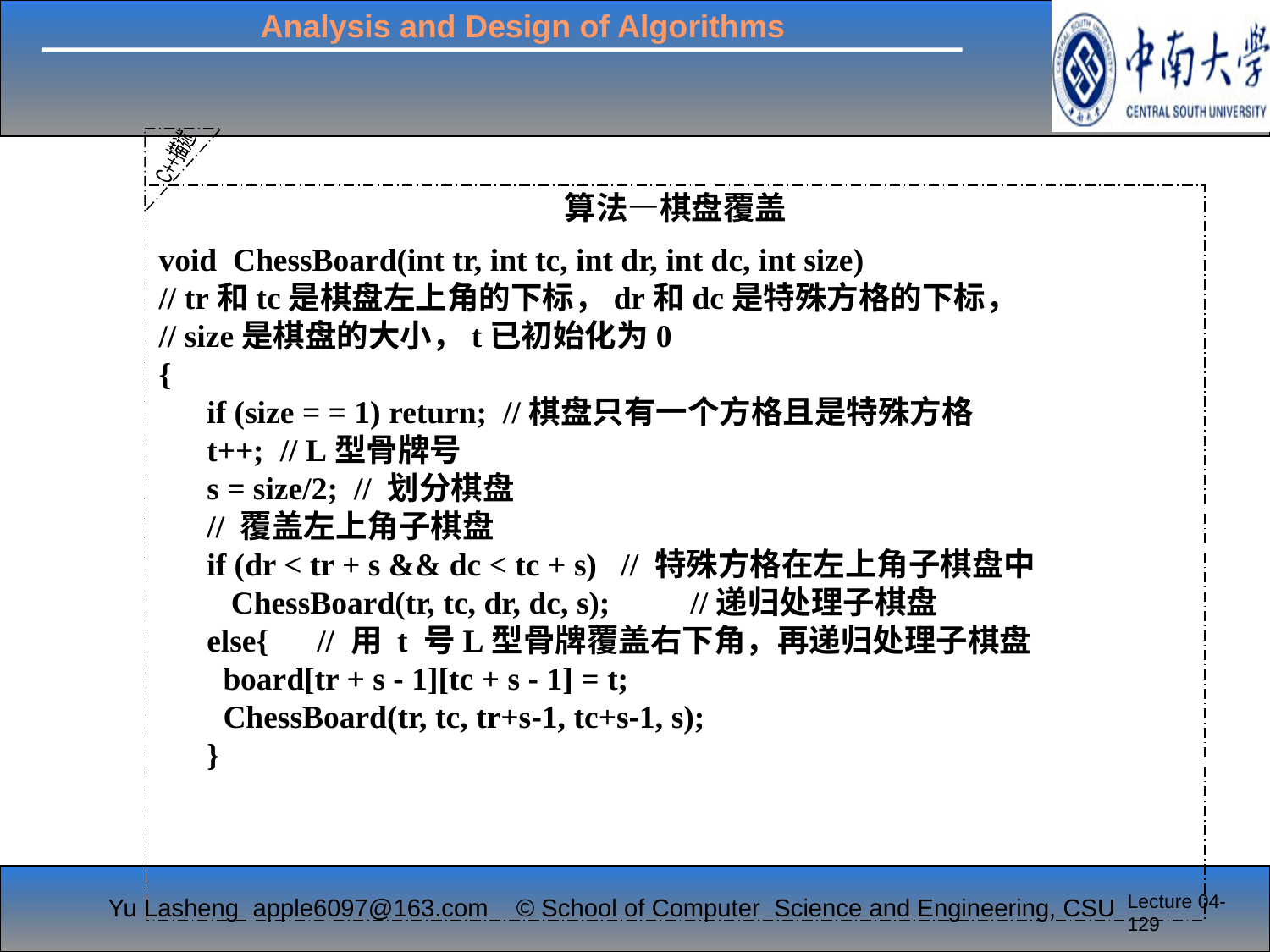

C++描述
算法—棋盘覆盖
void  ChessBoard(int tr, int tc, int dr, int dc, int size)
// tr和tc是棋盘左上角的下标，dr和dc是特殊方格的下标，
// size是棋盘的大小，t已初始化为0
{
      if (size = = 1) return;  //棋盘只有一个方格且是特殊方格
      t++;  // L型骨牌号
      s = size/2;  // 划分棋盘
      // 覆盖左上角子棋盘
      if (dr < tr + s && dc < tc + s)   // 特殊方格在左上角子棋盘中
         ChessBoard(tr, tc, dr, dc, s);          //递归处理子棋盘
      else{      // 用 t 号L型骨牌覆盖右下角，再递归处理子棋盘
        board[tr + s - 1][tc + s - 1] = t;
        ChessBoard(tr, tc, tr+s-1, tc+s-1, s);
      }

Lecture 04-129